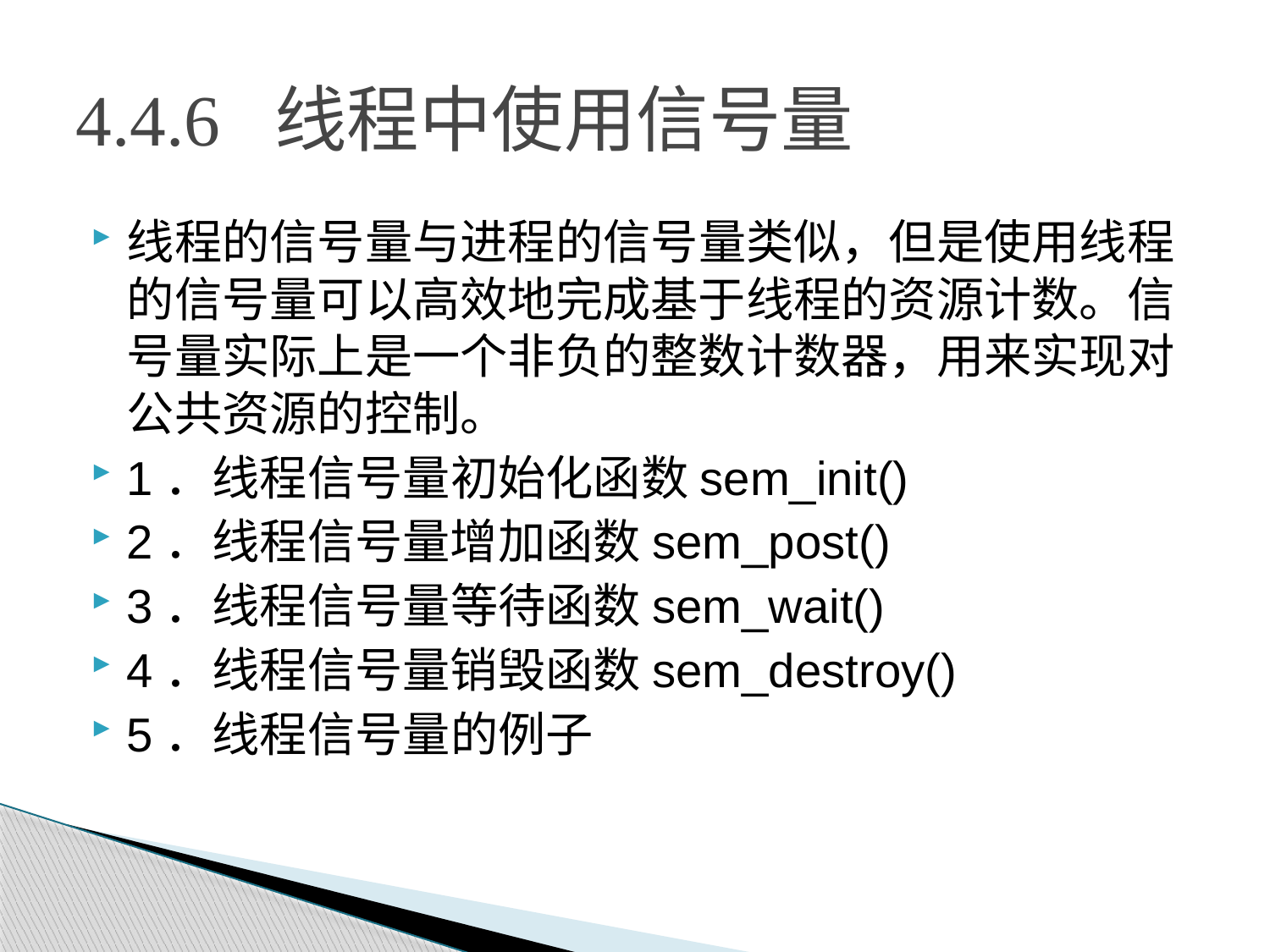

# 4.4.6  线程中使用信号量
线程的信号量与进程的信号量类似，但是使用线程的信号量可以高效地完成基于线程的资源计数。信号量实际上是一个非负的整数计数器，用来实现对公共资源的控制。
1．线程信号量初始化函数sem_init()
2．线程信号量增加函数sem_post()
3．线程信号量等待函数sem_wait()
4．线程信号量销毁函数sem_destroy()
5．线程信号量的例子